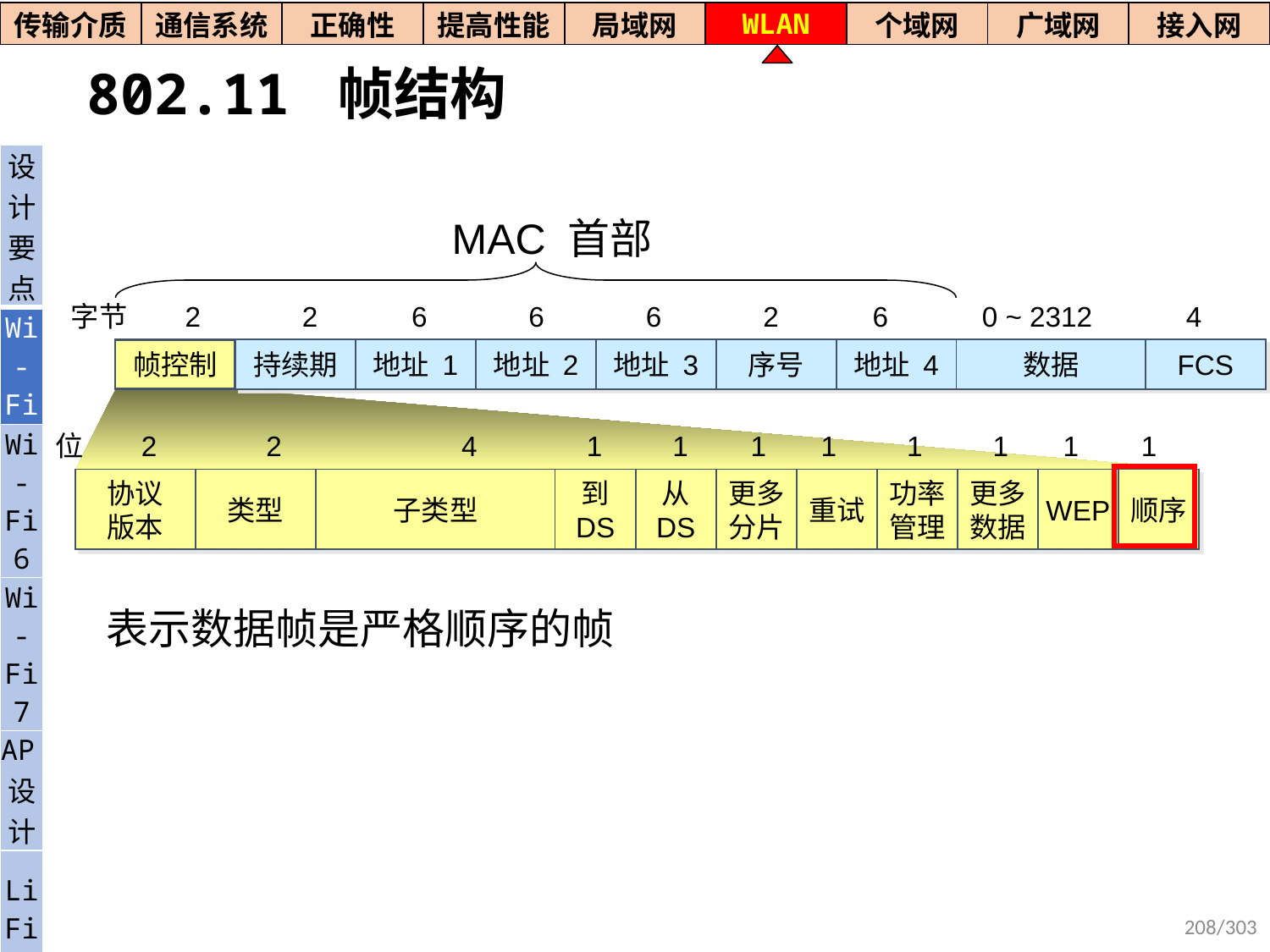

| 传输介质 | 通信系统 | 正确性 | 提高性能 | 局域网 | WLAN | 个域网 | 广域网 | 接入网 |
| --- | --- | --- | --- | --- | --- | --- | --- | --- |

# 802.11 帧结构

| 设计要点 |
| --- |
| Wi- Fi |
| Wi-Fi6 |
| Wi-Fi7 |
| AP设计 |
| Li Fi |

MAC 首部
字节        2             2            6             6             6             2            6            0 ~ 2312            4
帧控制
持续期
地址 1
地址 2
地址 3
序号
地址 4
数据
FCS

位        2              2                       4              1         1        1       1         1         1       1        1

协议
版本
类型
子类型
到
DS
从
DS
更多
分片
重试
功率
管理
更多
数据
WEP
顺序
表示数据帧是严格顺序的帧
208/303